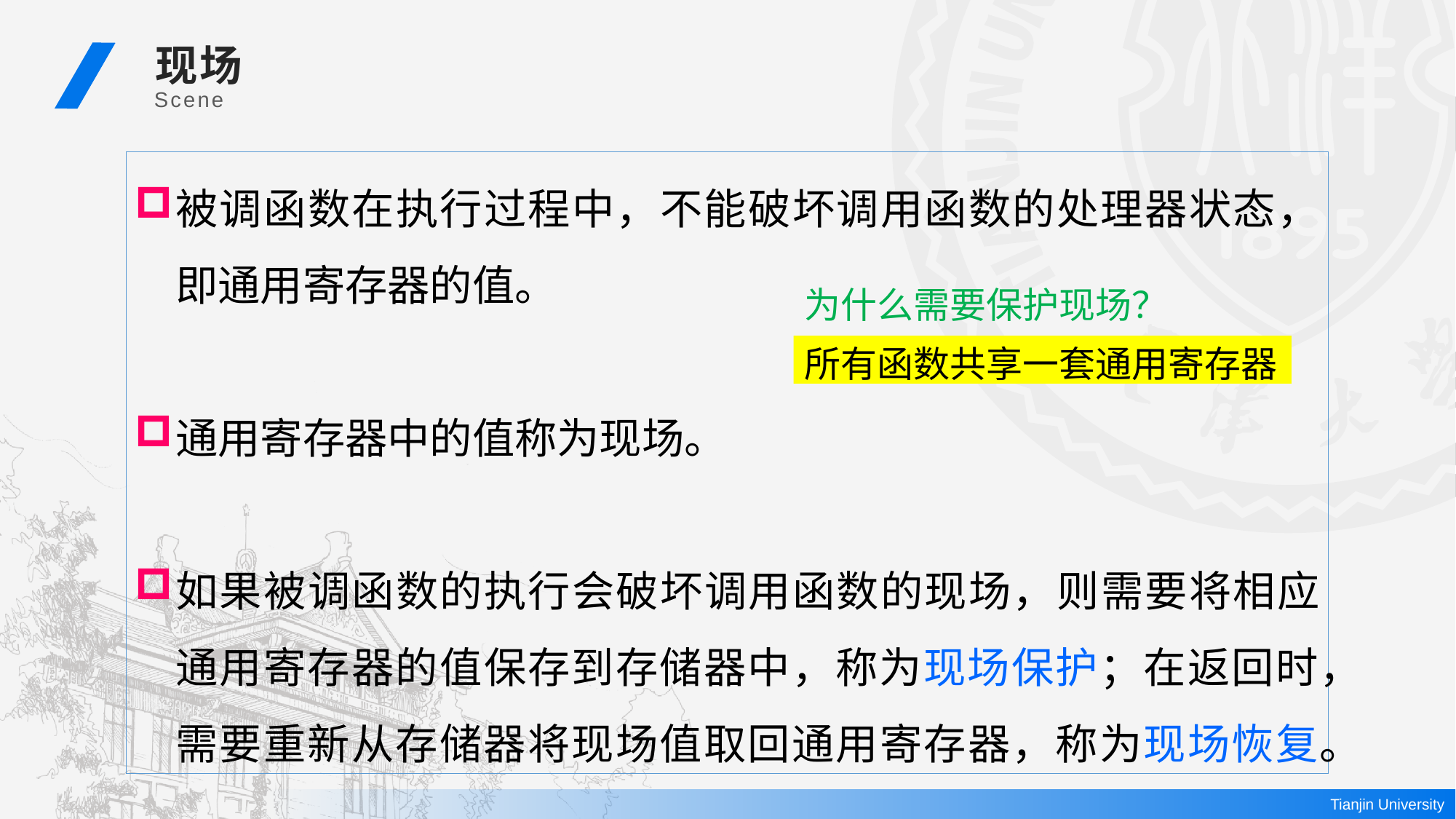

现场
Scene
被调函数在执行过程中，不能破坏调用函数的处理器状态，即通用寄存器的值。

通用寄存器中的值称为现场。

如果被调函数的执行会破坏调用函数的现场，则需要将相应通用寄存器的值保存到存储器中，称为现场保护；在返回时，需要重新从存储器将现场值取回通用寄存器，称为现场恢复。
为什么需要保护现场？

所有函数共享一套通用寄存器